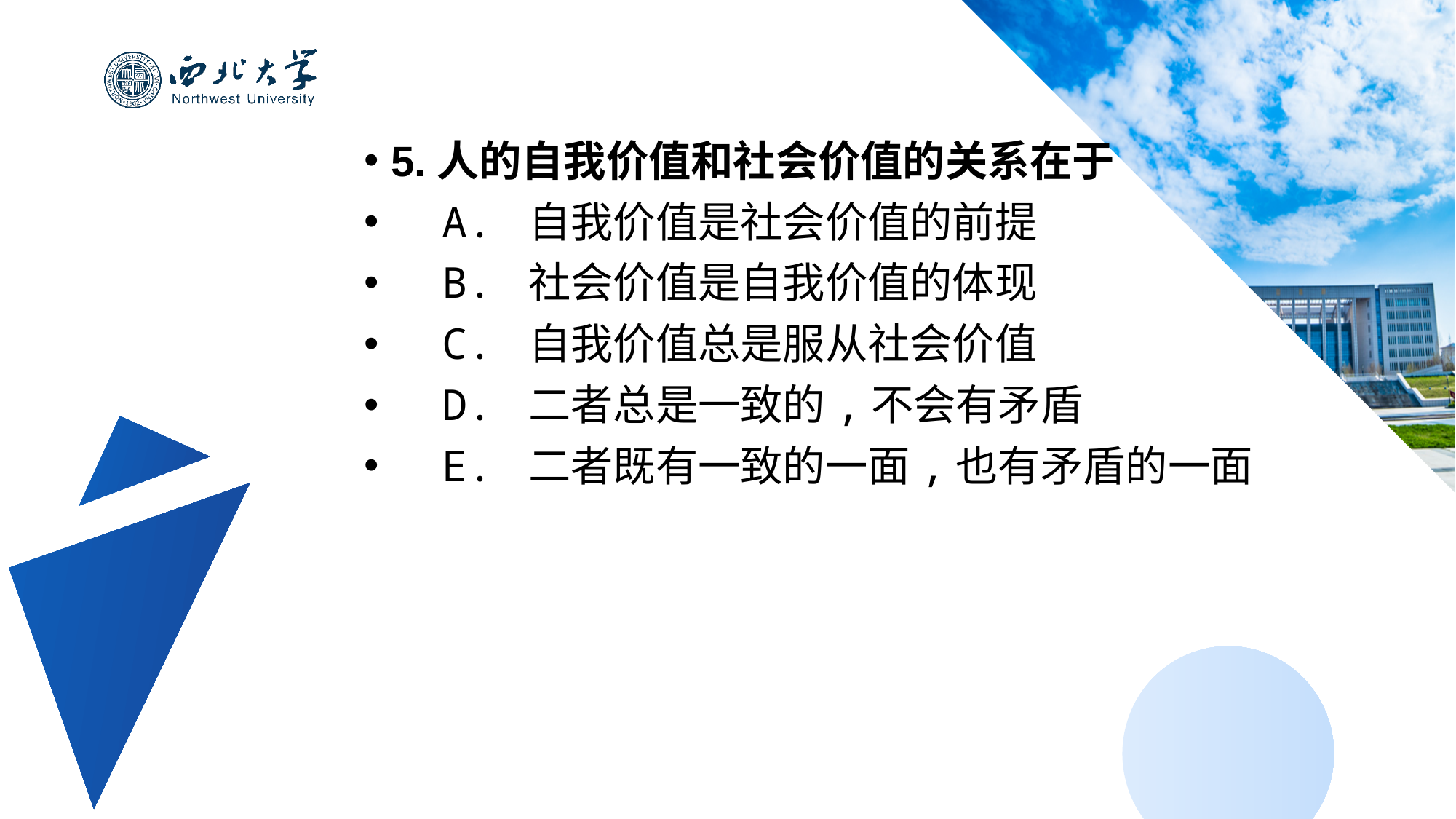

5.人的自我价值和社会价值的关系在于
  A. 自我价值是社会价值的前提
  B. 社会价值是自我价值的体现
  C. 自我价值总是服从社会价值
  D. 二者总是一致的,不会有矛盾
  E. 二者既有一致的一面,也有矛盾的一面